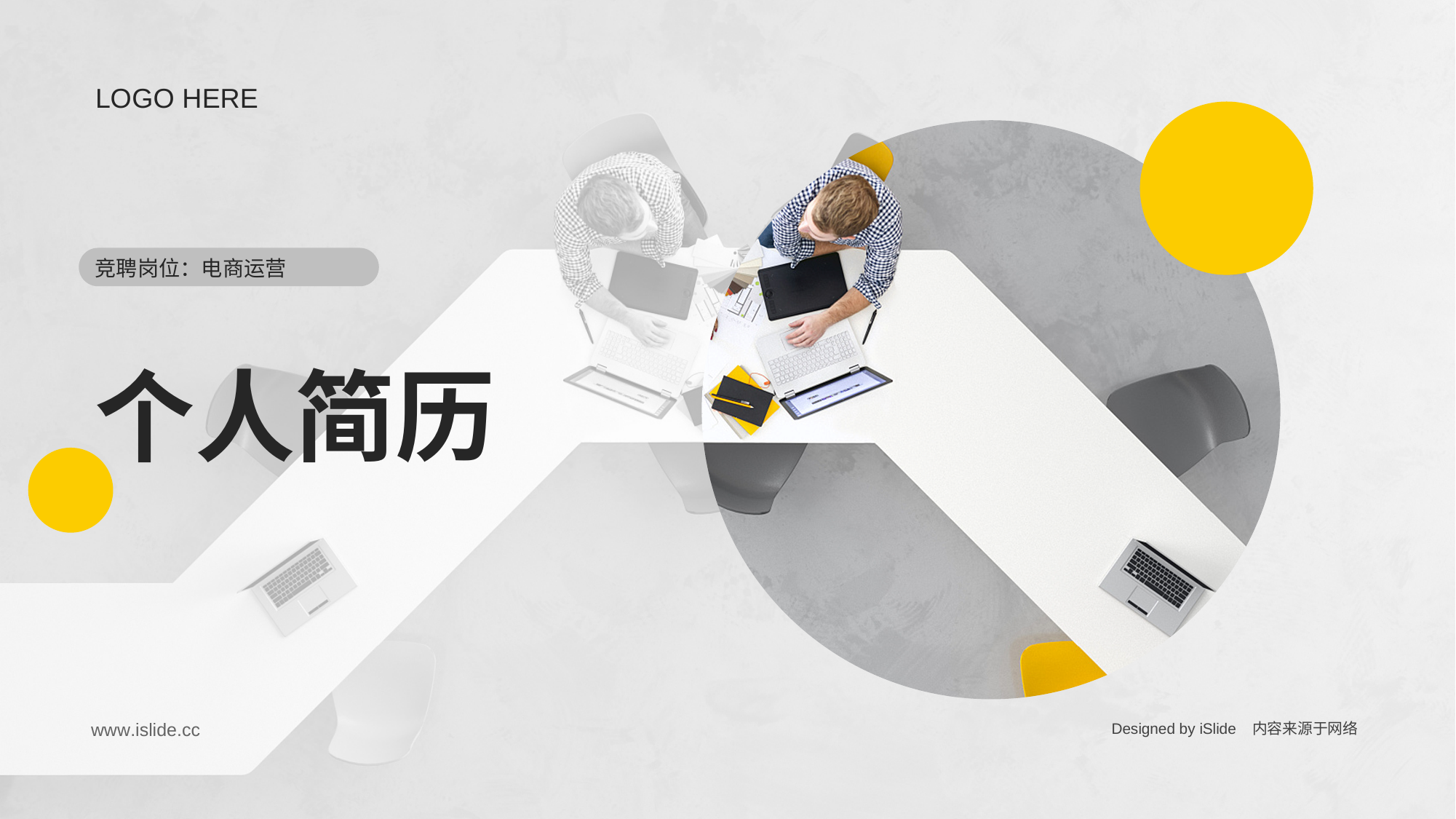

LO GO H ERE
竞聘岗位：电商运营

个人简历
Designed by iSlide   内容来源于网络
www .islide.cc